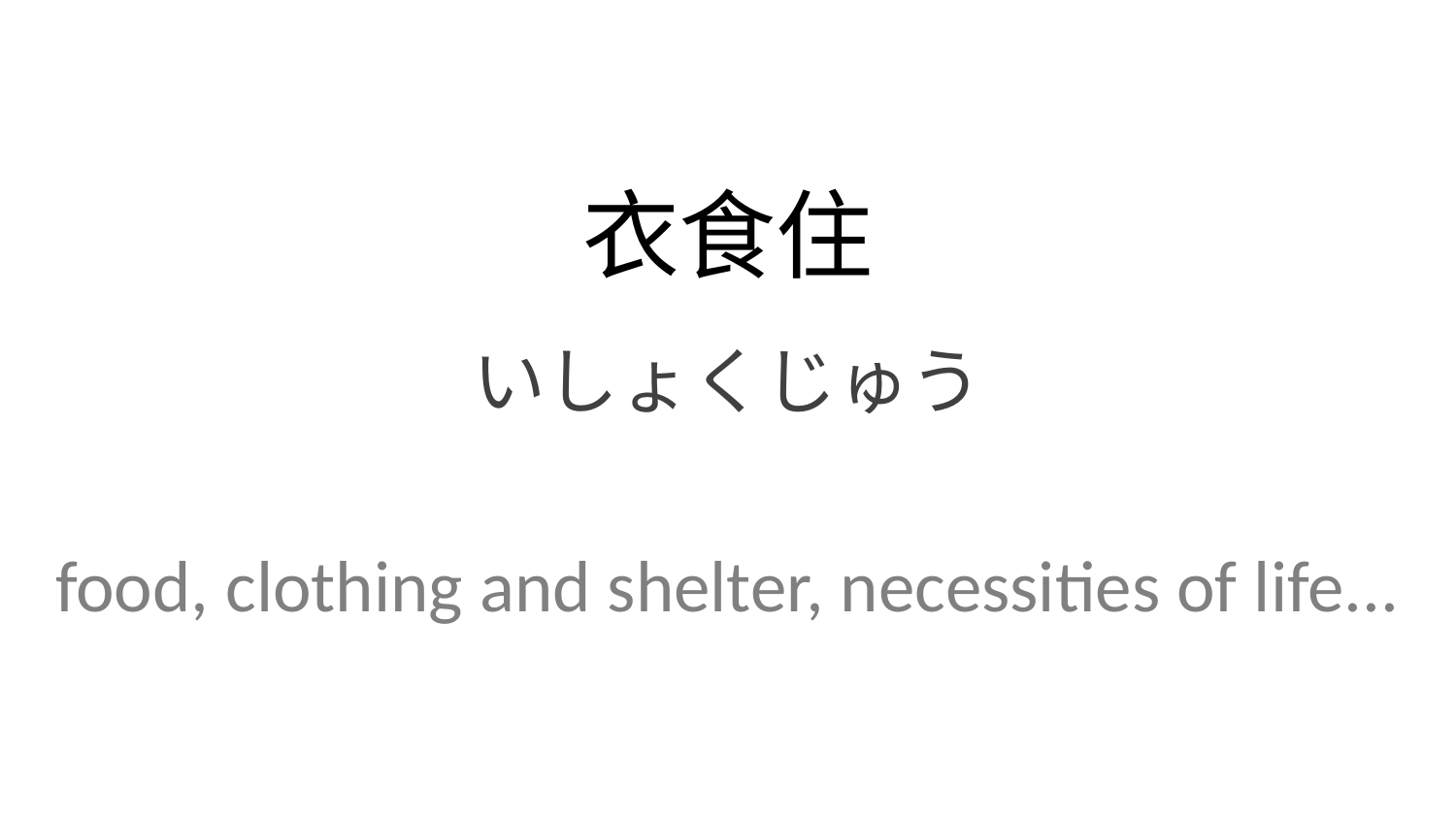

衣食住

いしょくじゅう
food, clothing and shelter, necessities of life...